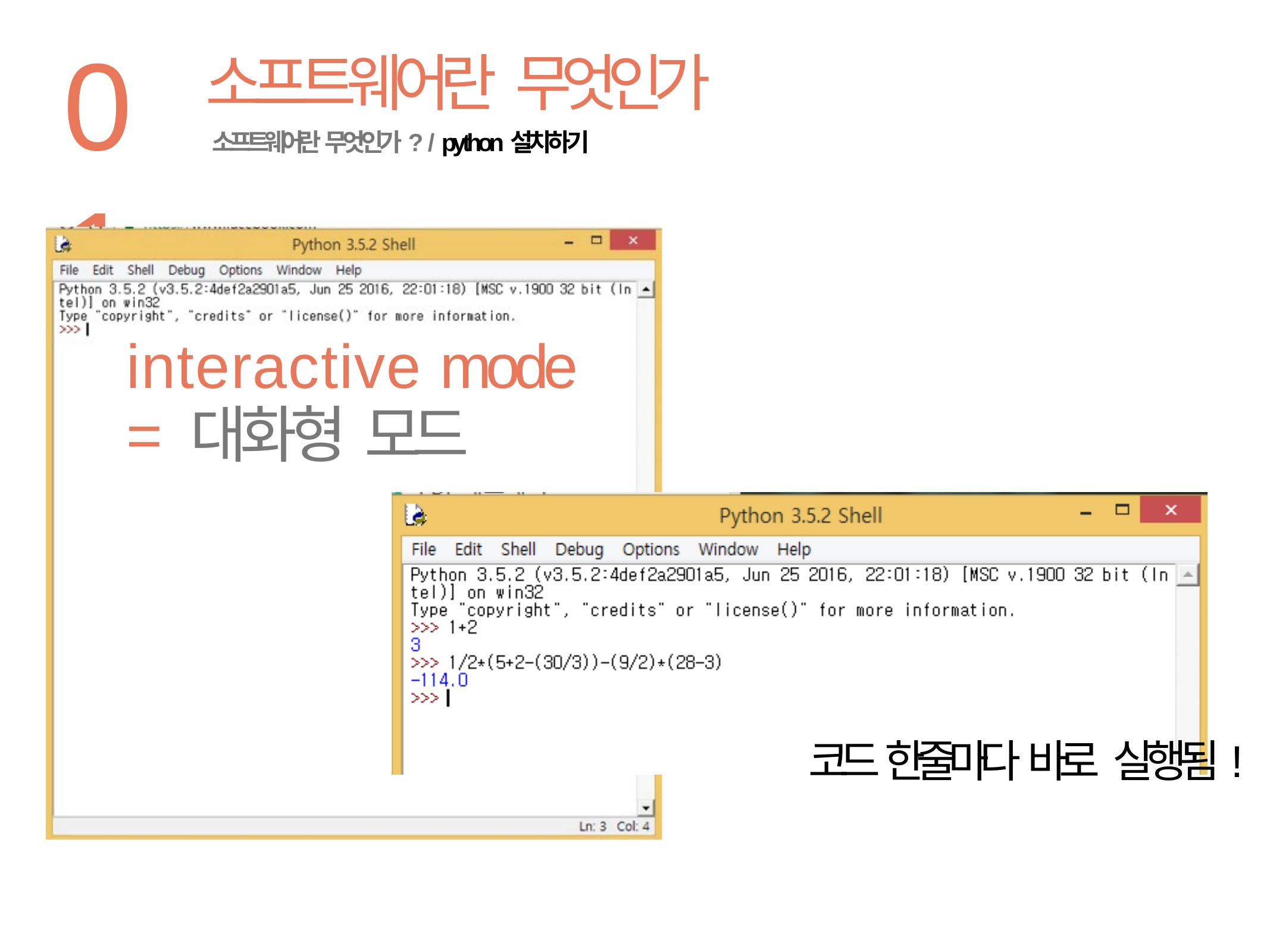

01
# 소프트웨어란 무엇인가
소프트웨어란  무엇인가?  / python설치하기

interactive mode
=  대화형 모드

코드  한줄마다  바로 실행됨!